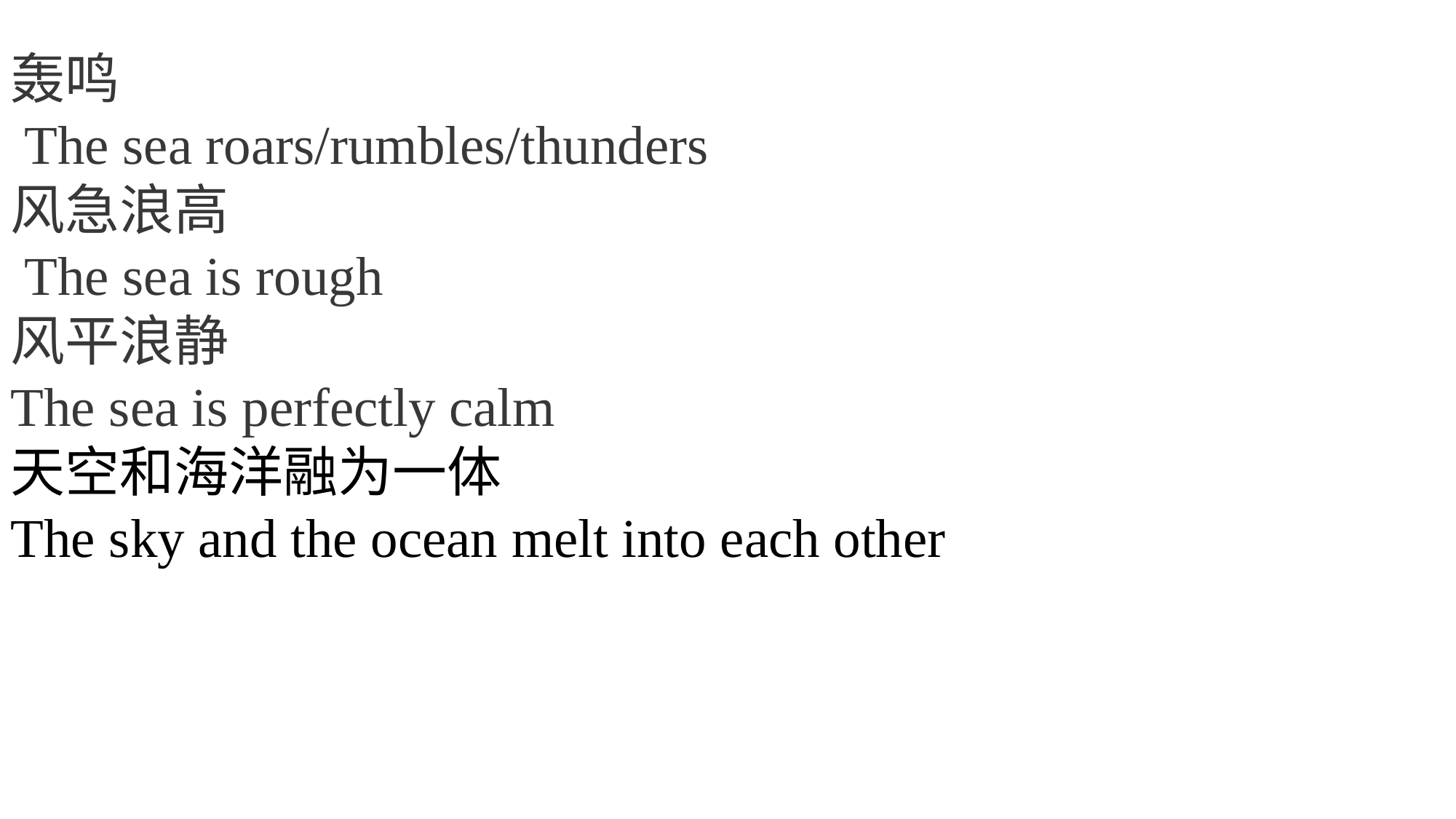

轰鸣
 The sea roars/rumbles/thunders
风急浪高
 The sea is rough
风平浪静
The sea is perfectly calm
天空和海洋融为一体
The sky and the ocean melt into each other